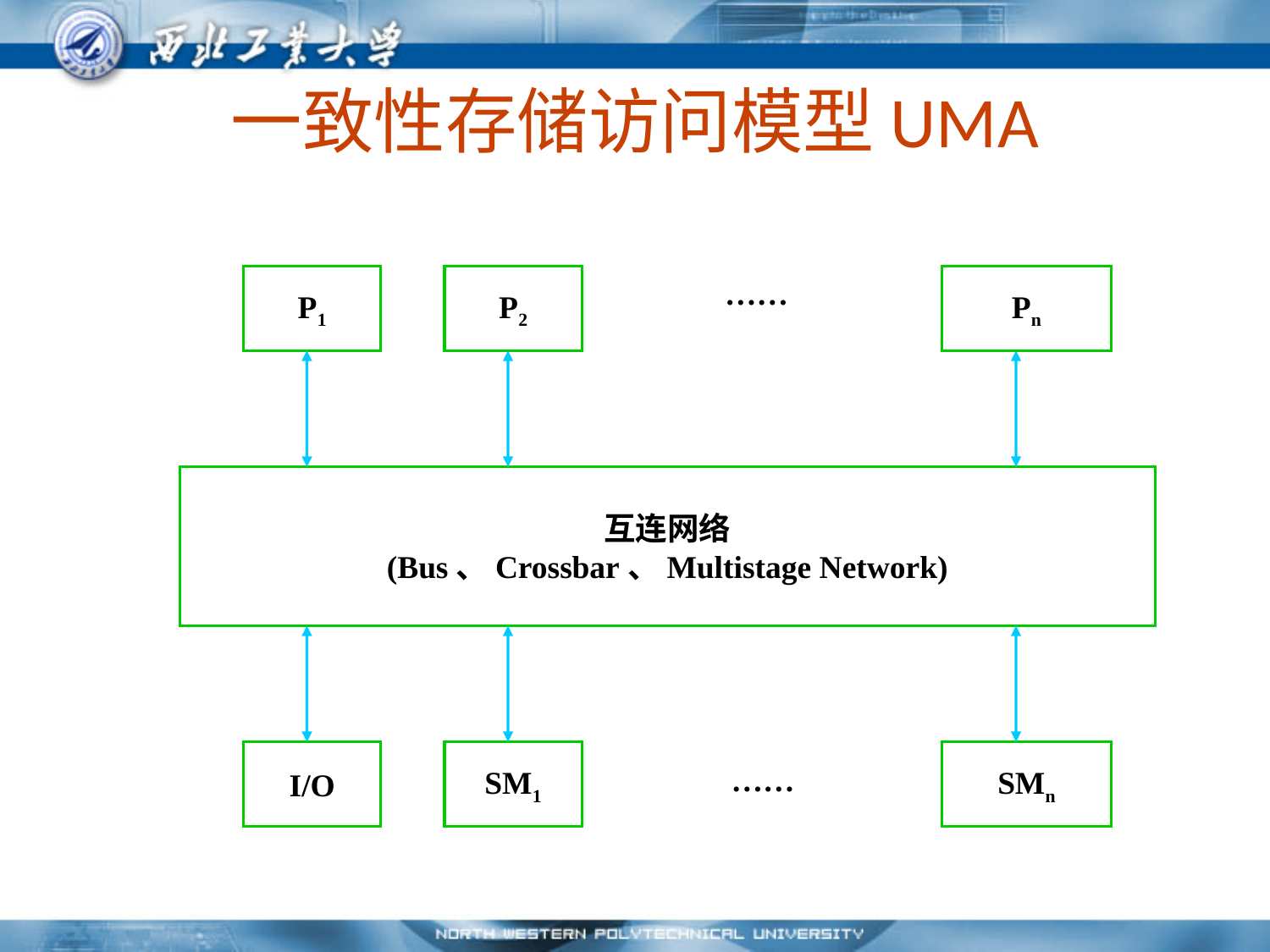

# 一致性存储访问模型UMA
P1
P2
……
Pn

互连网络
(Bus、Crossbar、Multistage Network)

I/O
SM1
SMn
……